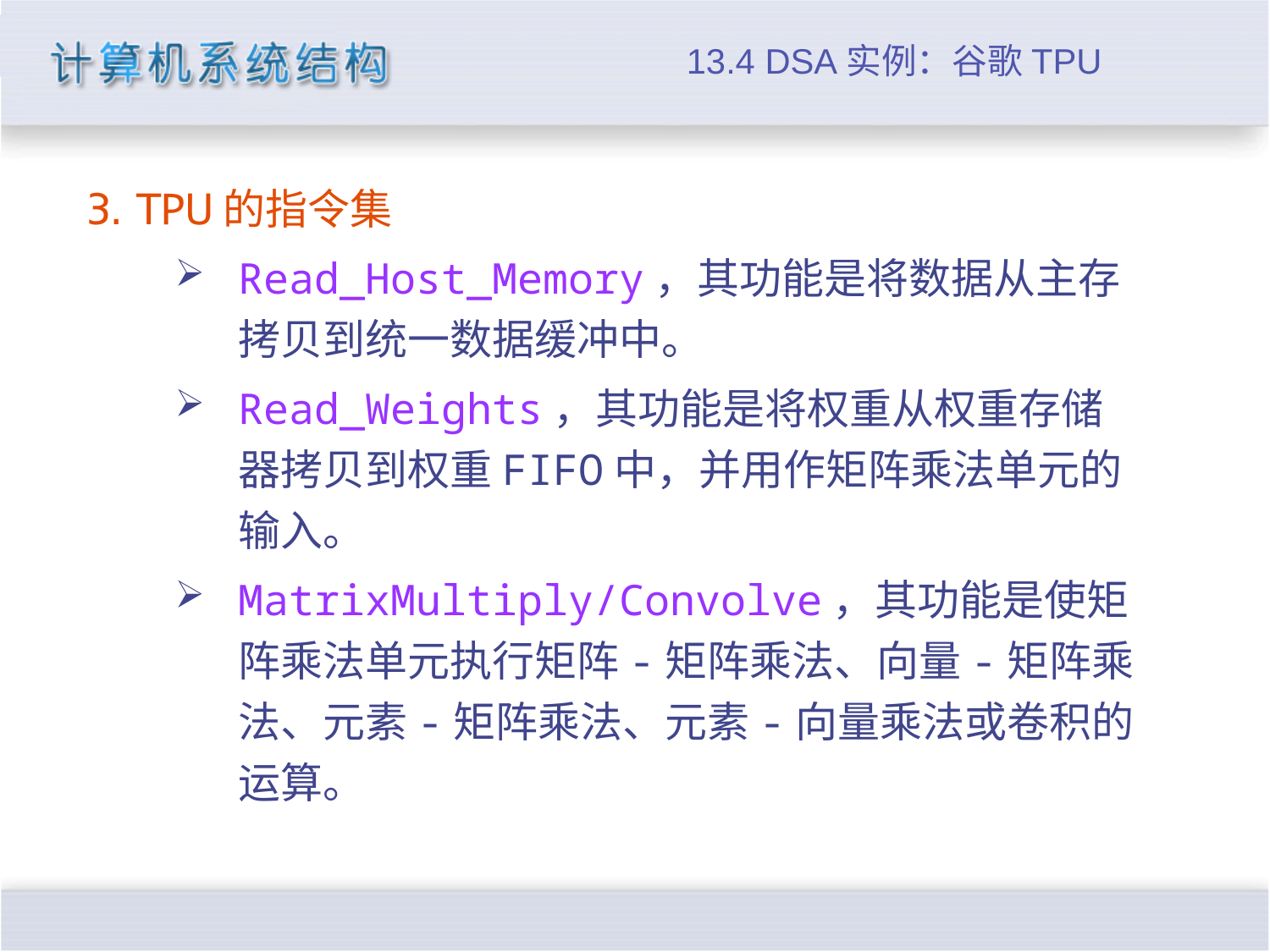

# 13.4 DSA实例：谷歌TPU
3. TPU的指令集
Read_Host_Memory，其功能是将数据从主存拷贝到统一数据缓冲中。
Read_Weights，其功能是将权重从权重存储器拷贝到权重FIFO中，并用作矩阵乘法单元的输入。
MatrixMultiply/Convolve，其功能是使矩阵乘法单元执行矩阵-矩阵乘法、向量-矩阵乘法、元素-矩阵乘法、元素-向量乘法或卷积的运算。